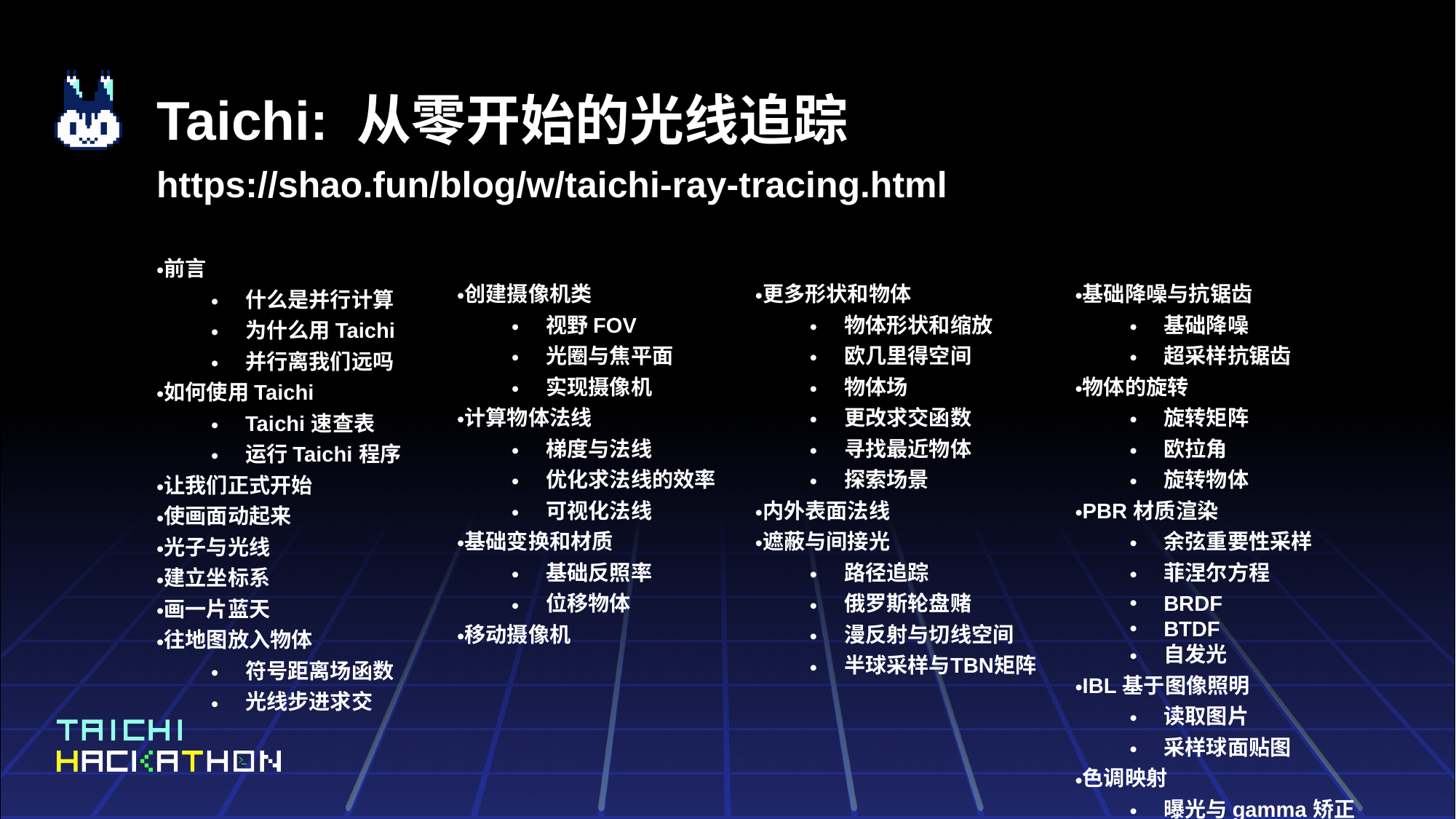

# Taichi: 从零开始的光线追踪
https://shao.fun/blog/w/taichi-ray-tracing.html
前言
什么是并行计算
为什么用 Taichi
并行离我们远吗
如何使用 Taichi
Taichi 速查表
运行 Taichi 程序
让我们正式开始
使画面动起来
光子与光线
建立坐标系
画一片蓝天
往地图放入物体
符号距离场函数
光线步进求交

创建摄像机类
视野 FOV
光圈与焦平面
实现摄像机
计算物体法线
梯度与法线
优化求法线的效率
可视化法线
基础变换和材质
基础反照率
位移物体
移动摄像机

更多形状和物体
物体形状和缩放
欧几里得空间
物体场
更改求交函数
寻找最近物体
探索场景
内外表面法线
遮蔽与间接光
路径追踪
俄罗斯轮盘赌
漫反射与切线空间
半球采样与TBN矩阵

基础降噪与抗锯齿
基础降噪
超采样抗锯齿
物体的旋转
旋转矩阵
欧拉角
旋转物体
PBR 材质渲染
余弦重要性采样
菲涅尔方程
BRDF
BTDF
自发光
IBL 基于图像照明
读取图片
采样球面贴图
色调映射
曝光与 gamma 矫正
AI 降噪